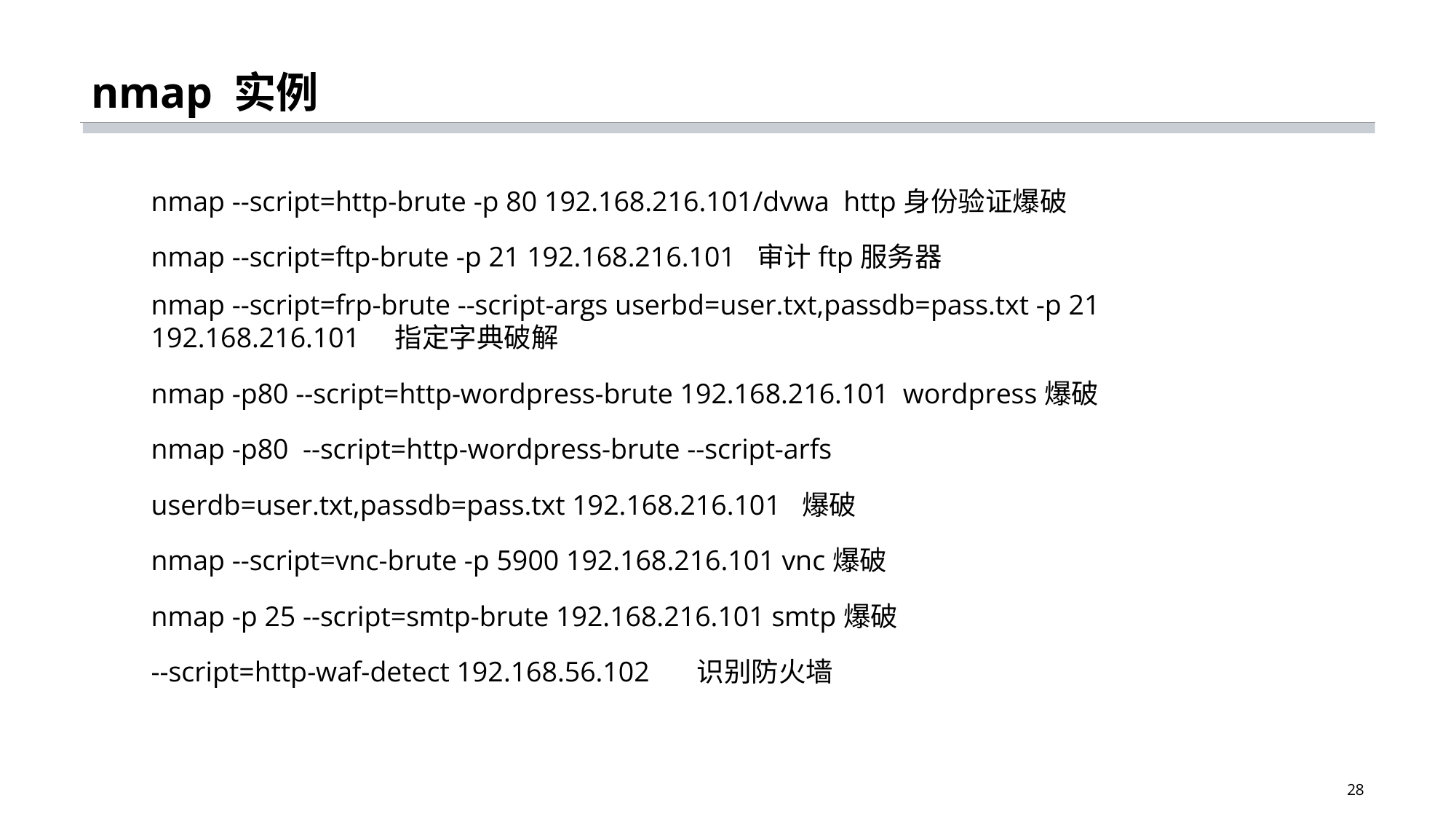

# nmap 实例
nmap --script=http-brute -p 80 192.168.216.101/dvwa  http身份验证爆破
nmap --script=ftp-brute -p 21 192.168.216.101  审计ftp服务器
nmap --script=frp-brute --script-args userbd=user.txt,passdb=pass.txt -p 21 192.168.216.101    指定字典破解
nmap -p80 --script=http-wordpress-brute 192.168.216.101  wordpress爆破
nmap -p80  --script=http-wordpress-brute --script-arfs userdb=user.txt,passdb=pass.txt 192.168.216.101  爆破
nmap --script=vnc-brute -p 5900 192.168.216.101 vnc爆破
nmap -p 25 --script=smtp-brute 192.168.216.101 smtp爆破
--script=http-waf-detect 192.168.56.102 	识别防火墙
28